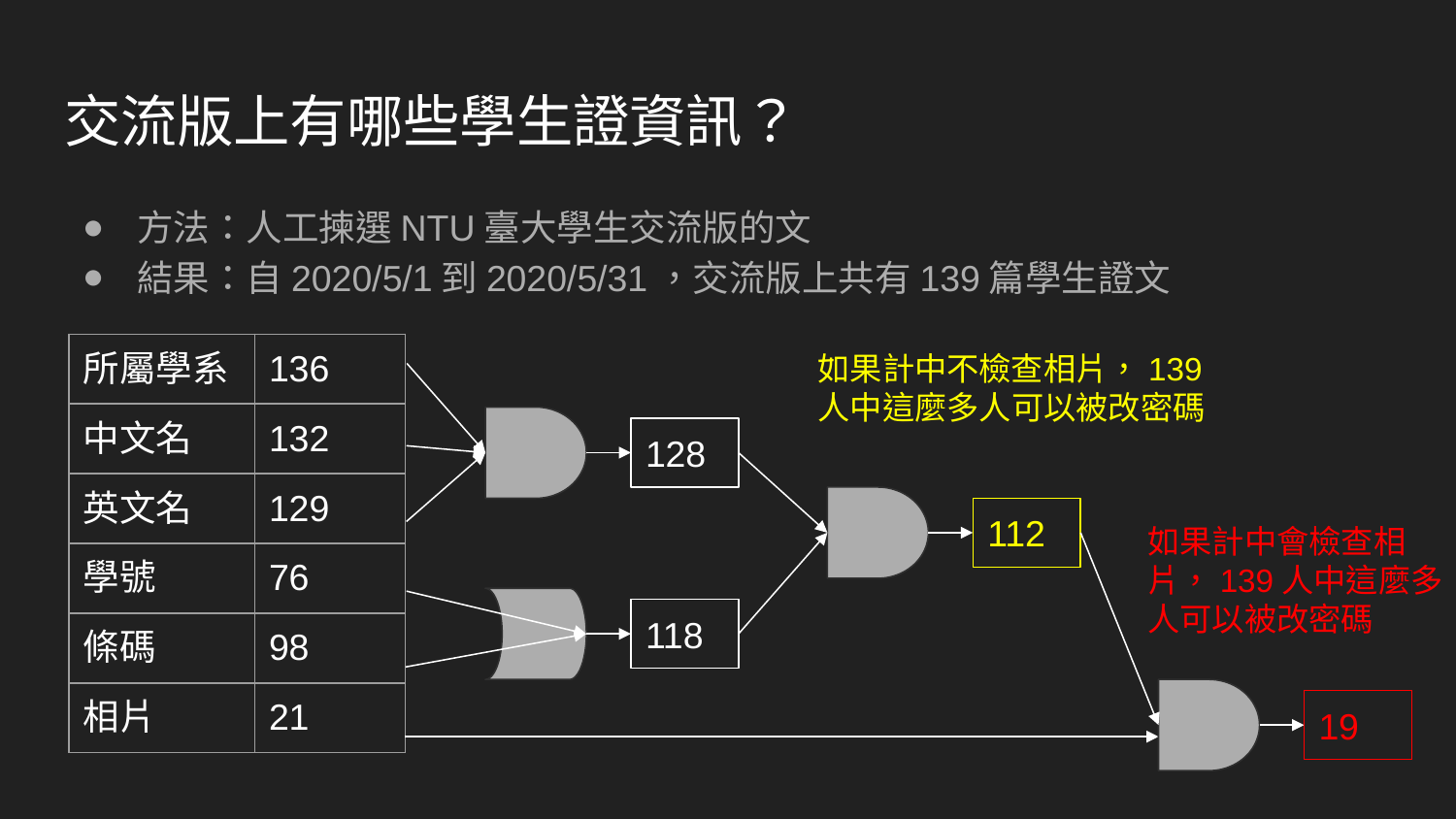

# 交流版上有哪些學生證資訊？
方法：人工揀選NTU臺大學生交流版的文
結果：自2020/5/1到2020/5/31，交流版上共有139篇學生證文
| 所屬學系 | 136 |
| --- | --- |
| 中文名 | 132 |
| 英文名 | 129 |
| 學號 | 76 |
| 條碼 | 98 |
| 相片 | 21 |
如果計中不檢查相片，139人中這麼多人可以被改密碼

128

112
如果計中會檢查相片，139人中這麼多人可以被改密碼

118

19